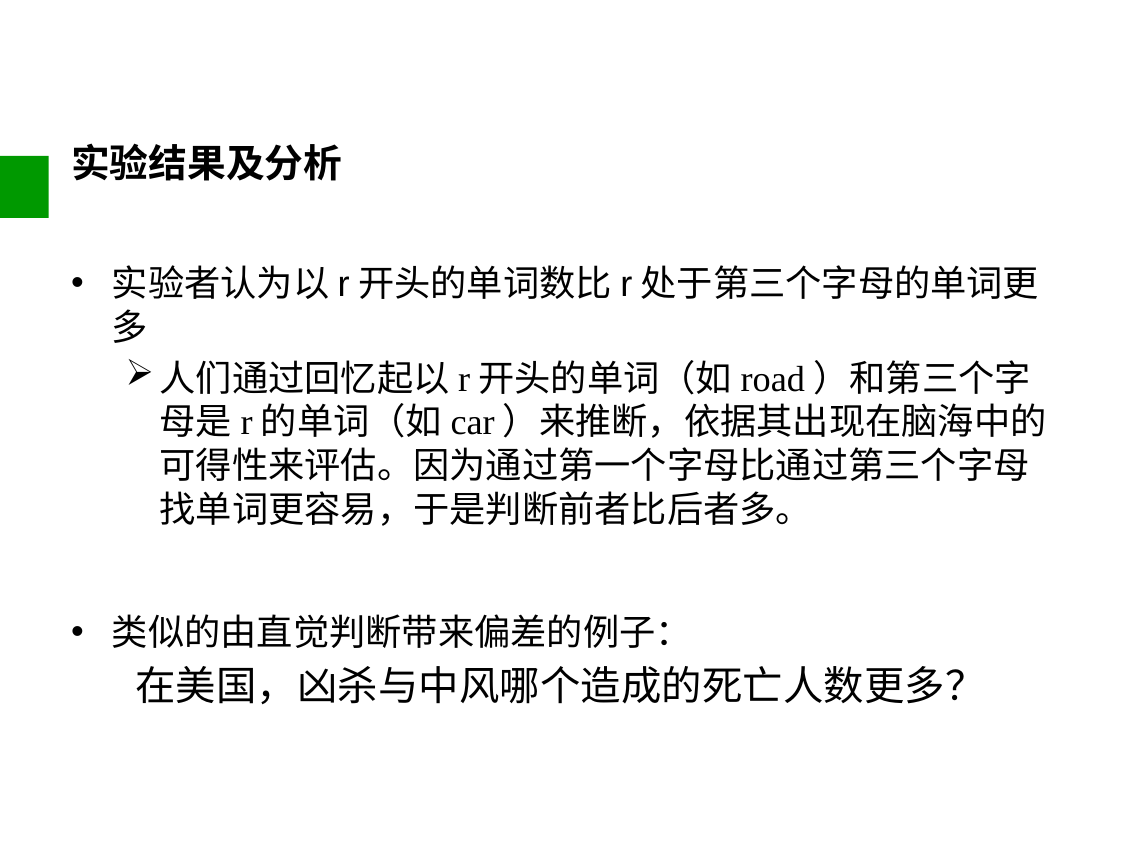

# 实验结果及分析

实验者认为以r开头的单词数比r处于第三个字母的单词更多
人们通过回忆起以r开头的单词（如road）和第三个字母是r的单词（如car）来推断，依据其出现在脑海中的可得性来评估。因为通过第一个字母比通过第三个字母找单词更容易，于是判断前者比后者多。

类似的由直觉判断带来偏差的例子：
       在美国，凶杀与中风哪个造成的死亡人数更多？

36